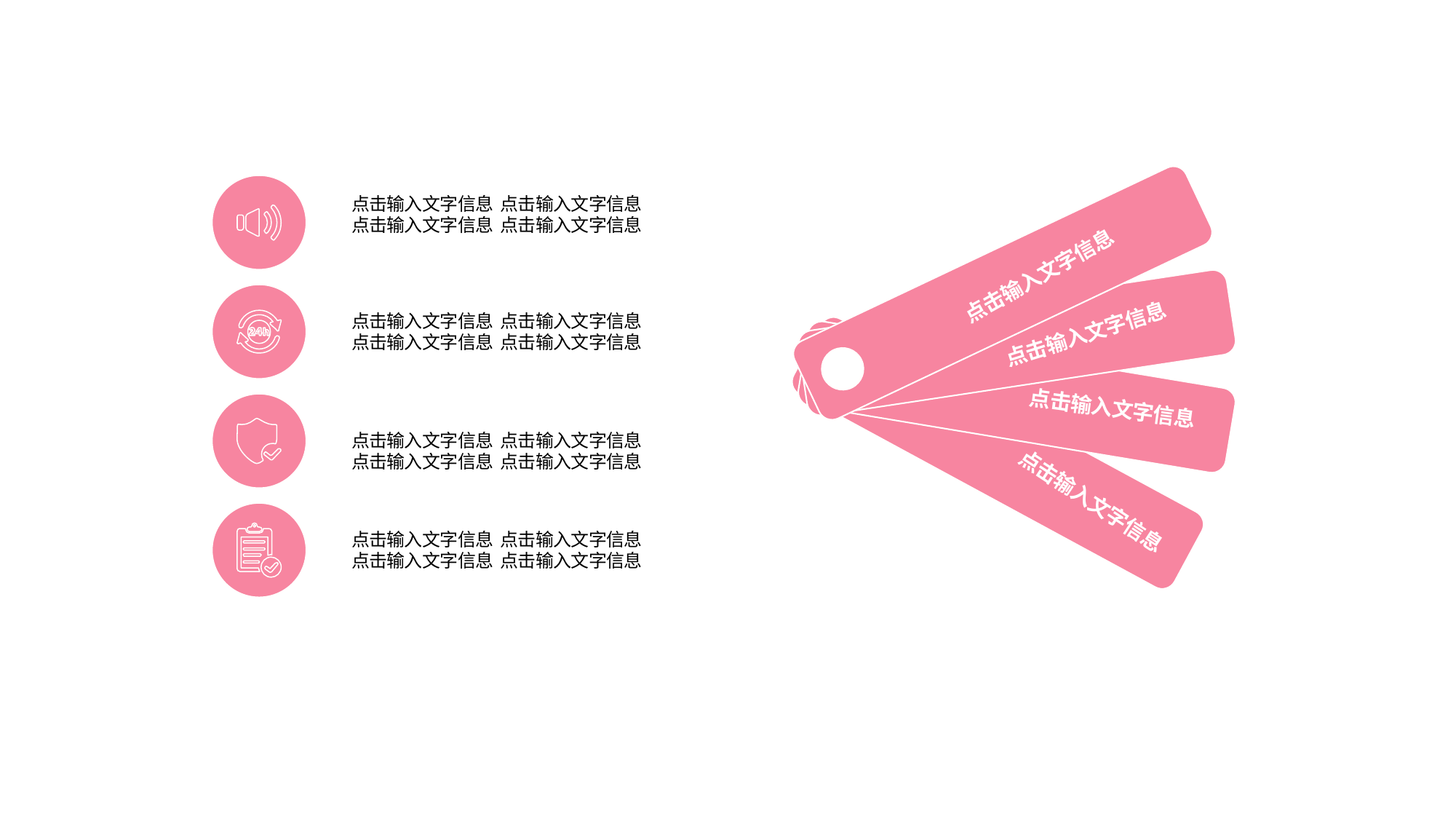

#

点击输入文字信息  点击输入文字信息
点击输入文字信息  点击输入文字信息

点击输入文字信息

点击输入文字信息  点击输入文字信息
点击输入文字信息  点击输入文字信息
点击输入文字信息

点击输入文字信息

点击输入文字信息  点击输入文字信息
点击输入文字信息  点击输入文字信息
点击输入文字信息

点击输入文字信息  点击输入文字信息
点击输入文字信息  点击输入文字信息